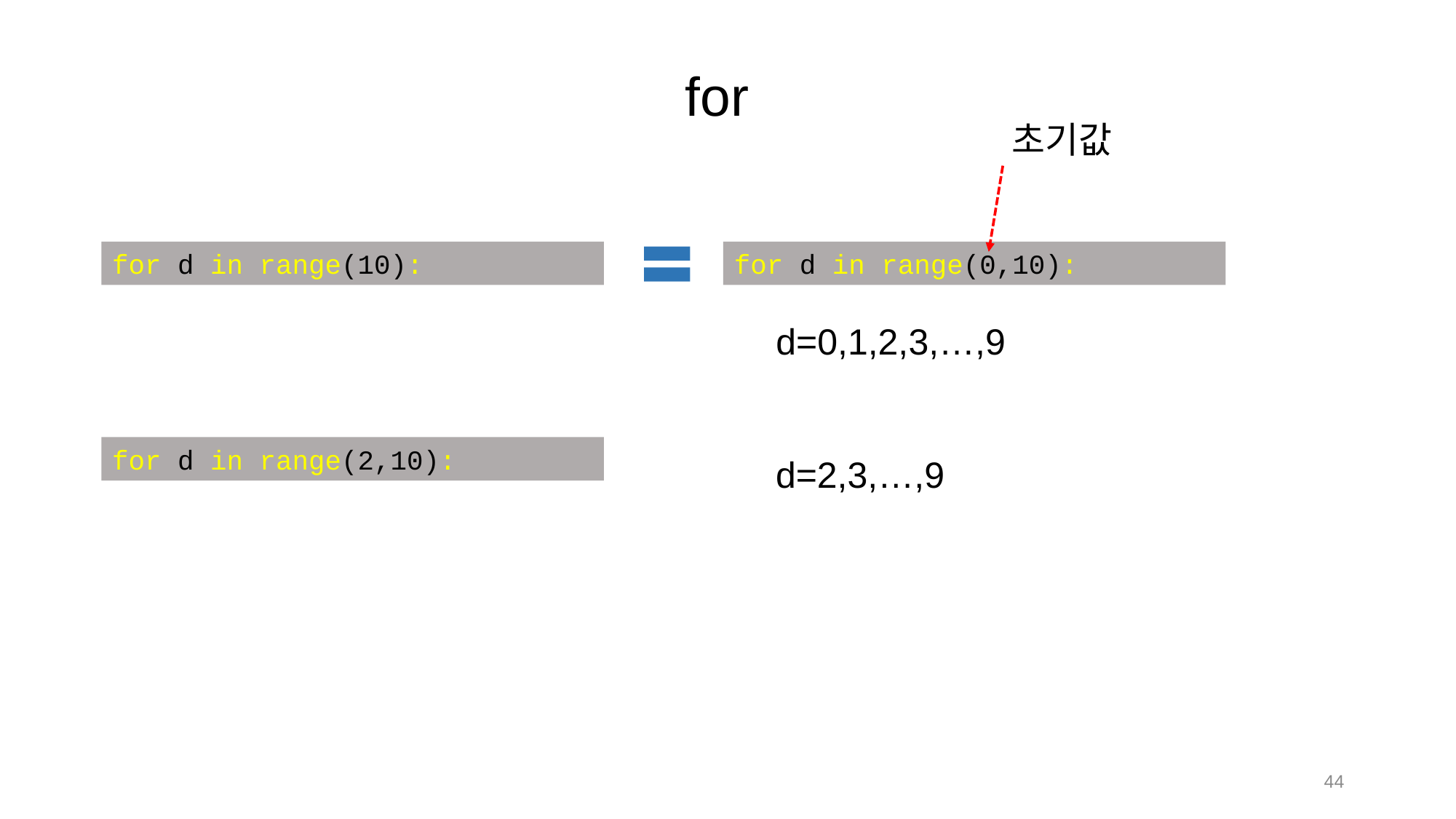

for
초기값

for d in range(10):
for d in range(0,10):
d=0,1,2,3,…,9
d=2,3,…,9
for d in range(2,10):
44